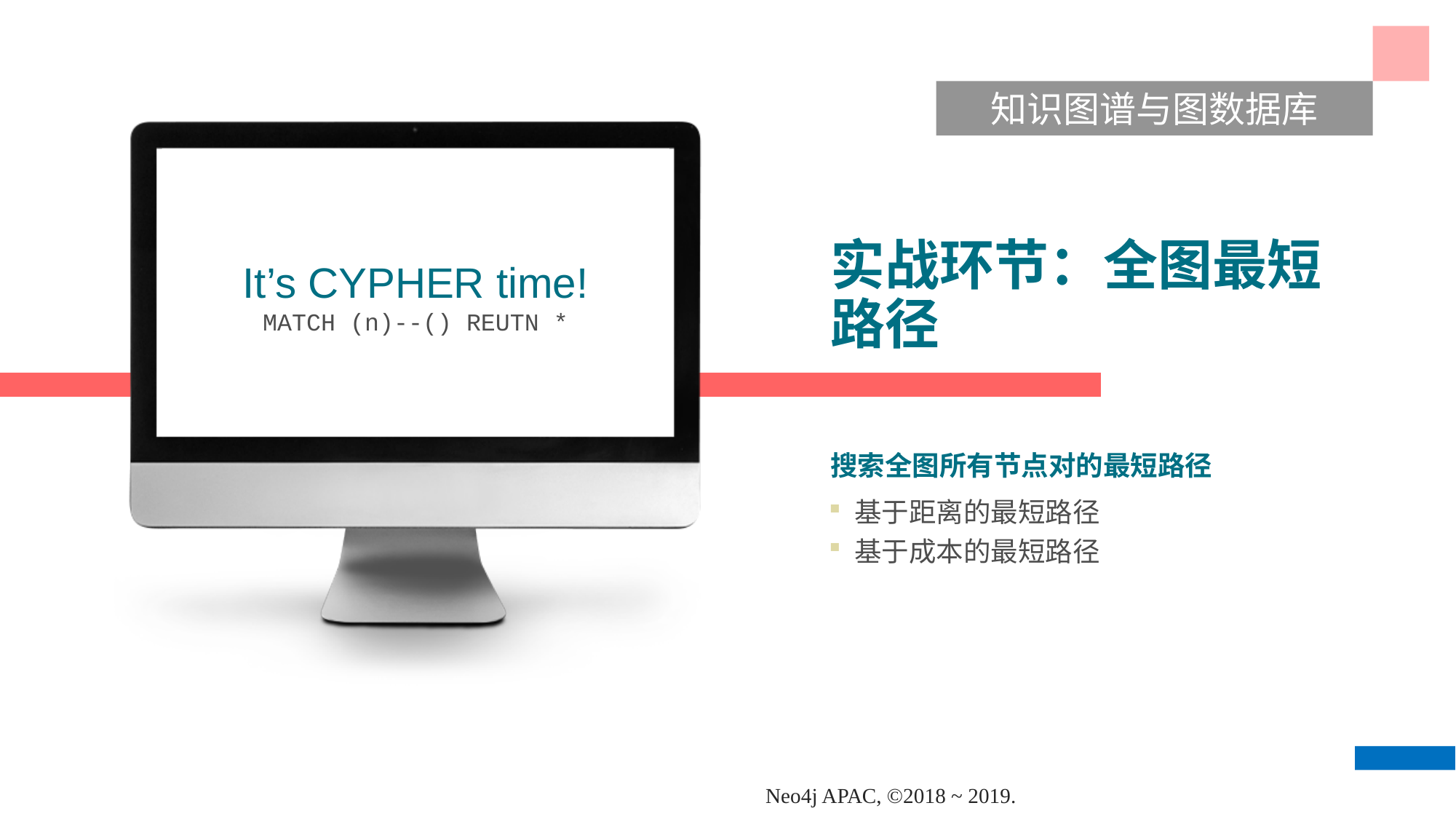

知识图谱与图数据库

It’s CYPHER time!
MATCH (n)--() REUTN *

# 实战环节：全图最短路径
搜索全图所有节点对的最短路径
基于距离的最短路径
基于成本的最短路径